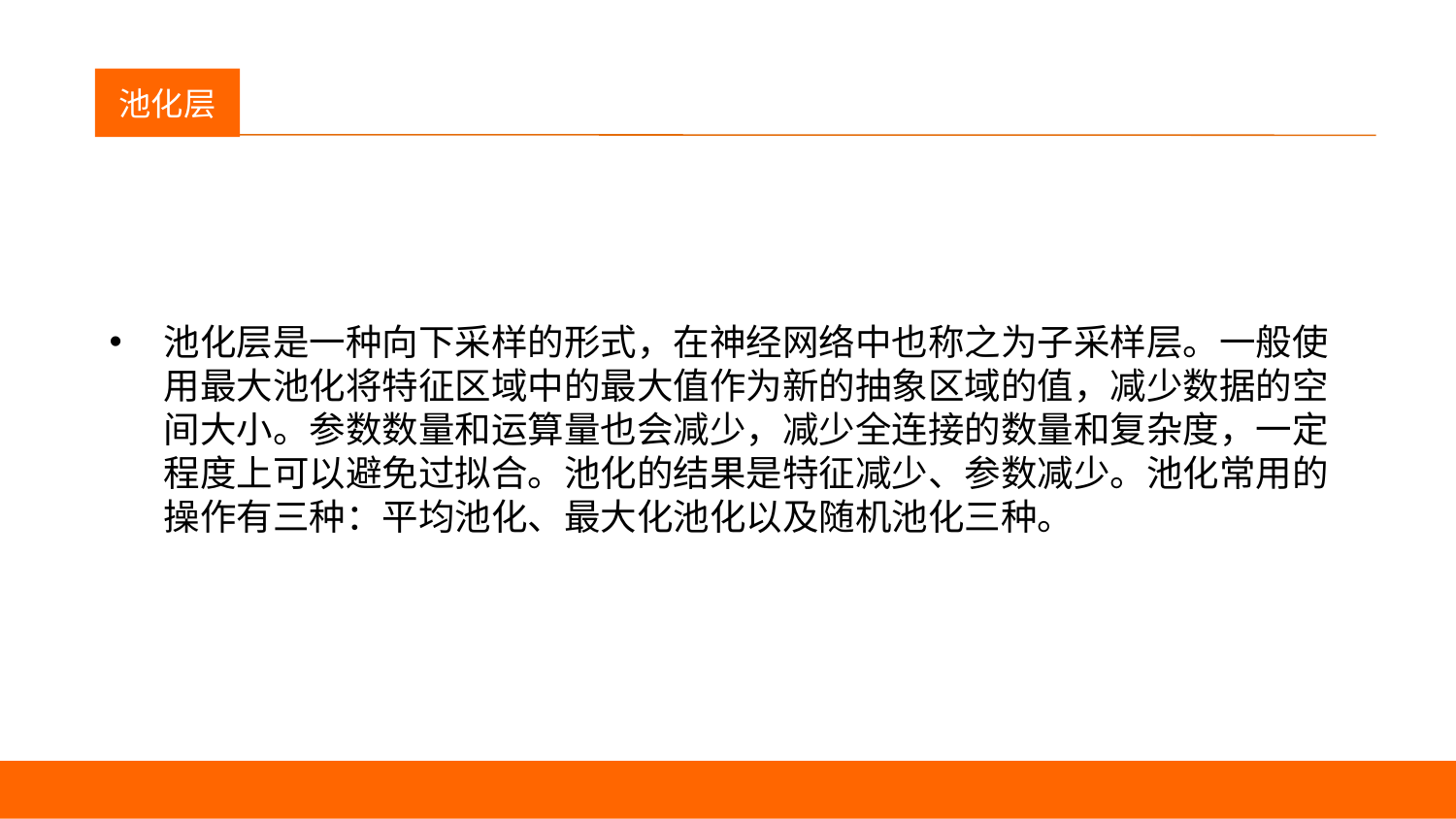

议程
池化层

池化层是一种向下采样的形式，在神经网络中也称之为子采样层。一般使用最大池化将特征区域中的最大值作为新的抽象区域的值，减少数据的空间大小。参数数量和运算量也会减少，减少全连接的数量和复杂度，一定程度上可以避免过拟合。池化的结果是特征减少、参数减少。池化常用的操作有三种：平均池化、最大化池化以及随机池化三种。